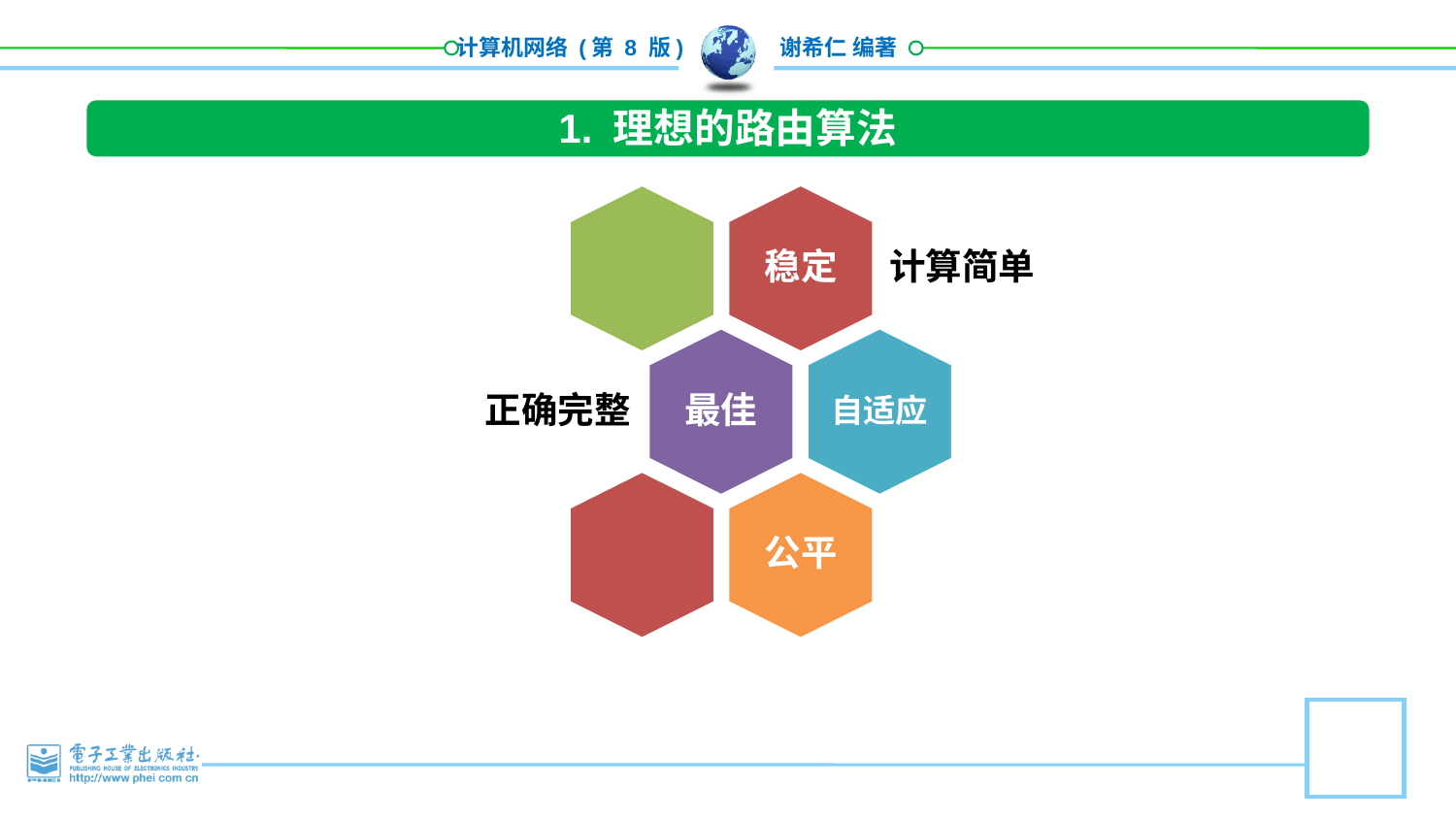

1. 理想的路由算法

稳定
计算简单

最佳
正确完整
自适应
公平